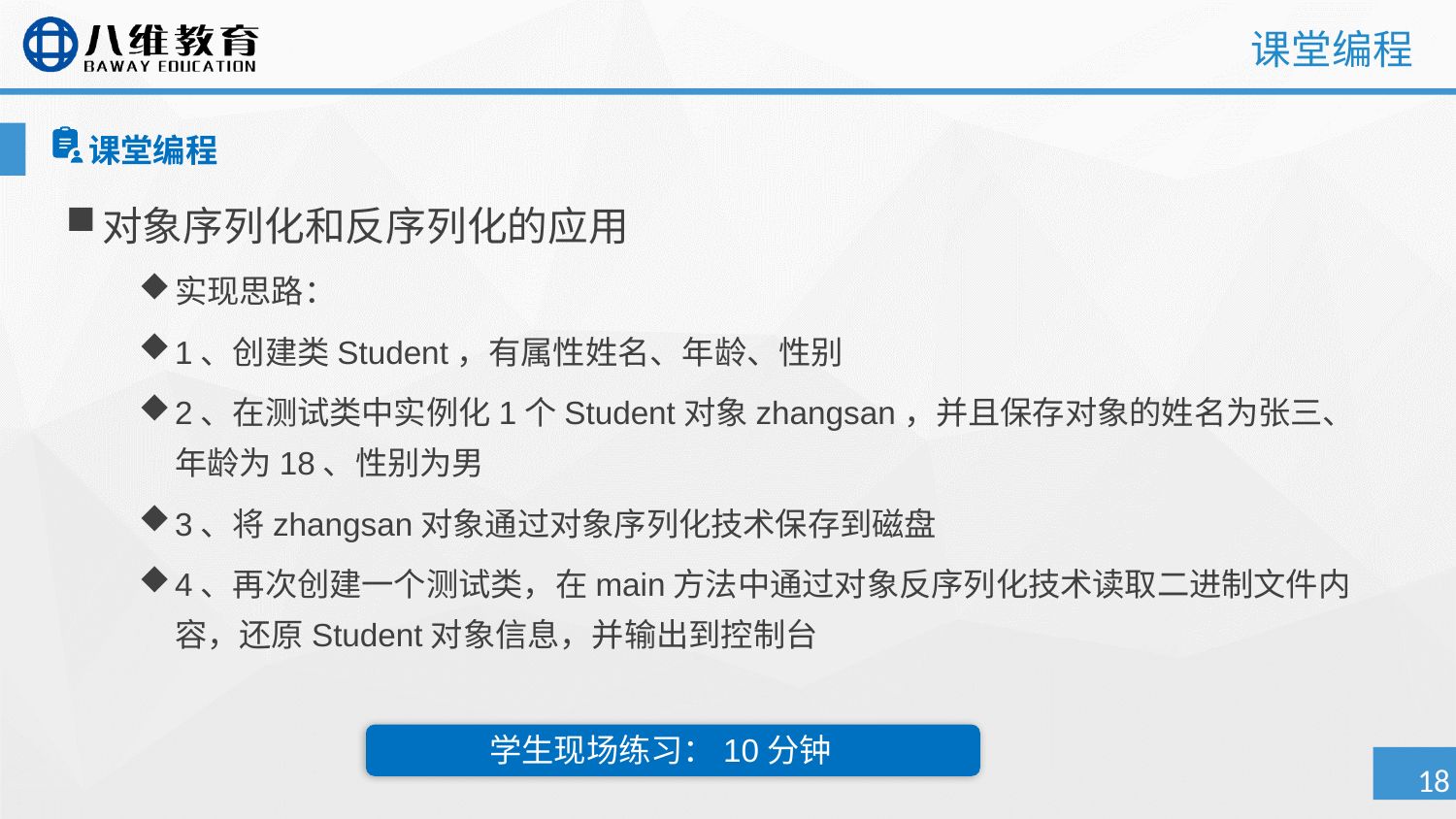

# 课堂编程
课堂编程

对象序列化和反序列化的应用
实现思路：
1、创建类Student，有属性姓名、年龄、性别
2、在测试类中实例化1个Student对象zhangsan，并且保存对象的姓名为张三、年龄为18、性别为男
3、将zhangsan对象通过对象序列化技术保存到磁盘
4、再次创建一个测试类，在main方法中通过对象反序列化技术读取二进制文件内容，还原Student对象信息，并输出到控制台
学生现场练习：10分钟